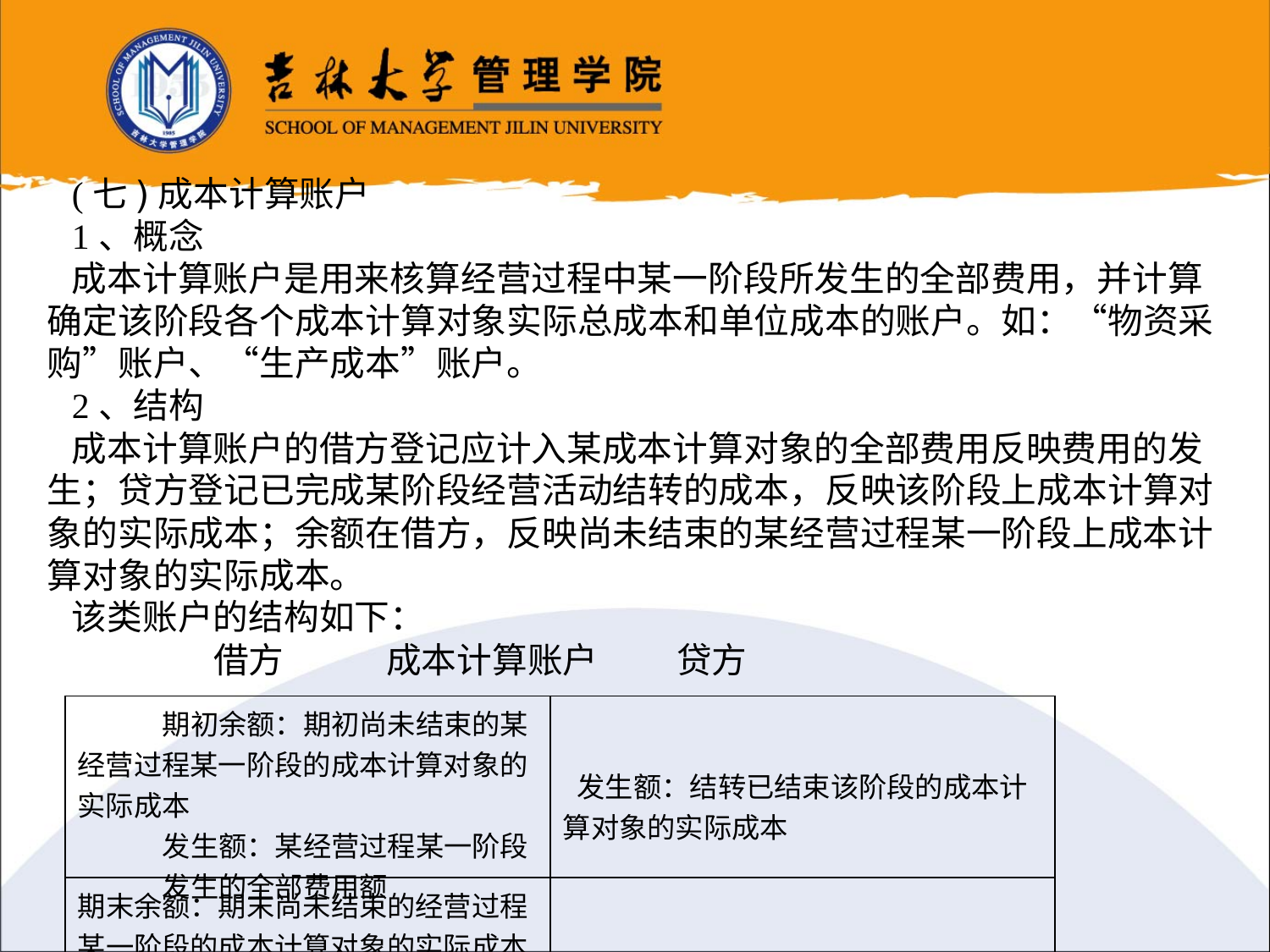

(七)成本计算账户
1、概念
成本计算账户是用来核算经营过程中某一阶段所发生的全部费用，并计算确定该阶段各个成本计算对象实际总成本和单位成本的账户。如：“物资采购”账户、“生产成本”账户。
2、结构
成本计算账户的借方登记应计入某成本计算对象的全部费用反映费用的发生；贷方登记已完成某阶段经营活动结转的成本，反映该阶段上成本计算对象的实际成本；余额在借方，反映尚未结束的某经营过程某一阶段上成本计算对象的实际成本。
该类账户的结构如下：
                 借方             成本计算账户          贷方
| 期初余额：期初尚未结束的某经营过程某一阶段的成本计算对象的实际成本 发生额：某经营过程某一阶段 发生的全部费用额 | 发生额：结转已结束该阶段的成本计算对象的实际成本 |
| --- | --- |
| 期末余额：期末尚未结束的经营过程某一阶段的成本计算对象的实际成本 |  |
102